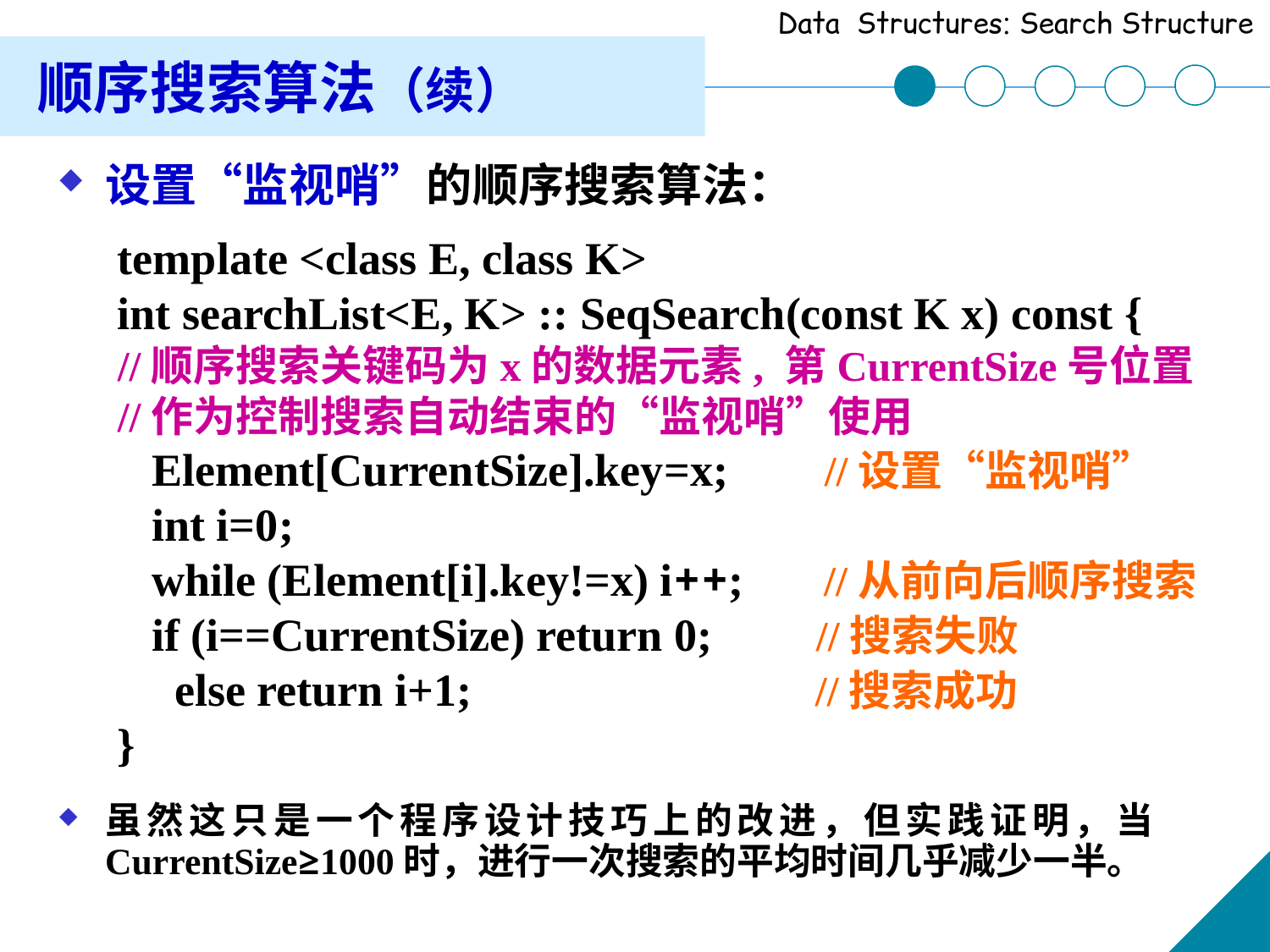

顺序搜索算法（续）

设置“监视哨”的顺序搜索算法：
template <class E, class K>
int searchList<E, K> :: SeqSearch(const K x) const {
//顺序搜索关键码为x的数据元素, 第CurrentSize号位置
//作为控制搜索自动结束的“监视哨”使用
   Element[CurrentSize].key=x;         //设置“监视哨”
   int i=0;
   while (Element[i].key!=x) i++;       //从前向后顺序搜索
   if (i==CurrentSize) return 0;         //搜索失败
     else return i+1;                              //搜索成功
}
虽然这只是一个程序设计技巧上的改进，但实践证明，当CurrentSize≥1000时，进行一次搜索的平均时间几乎减少一半。